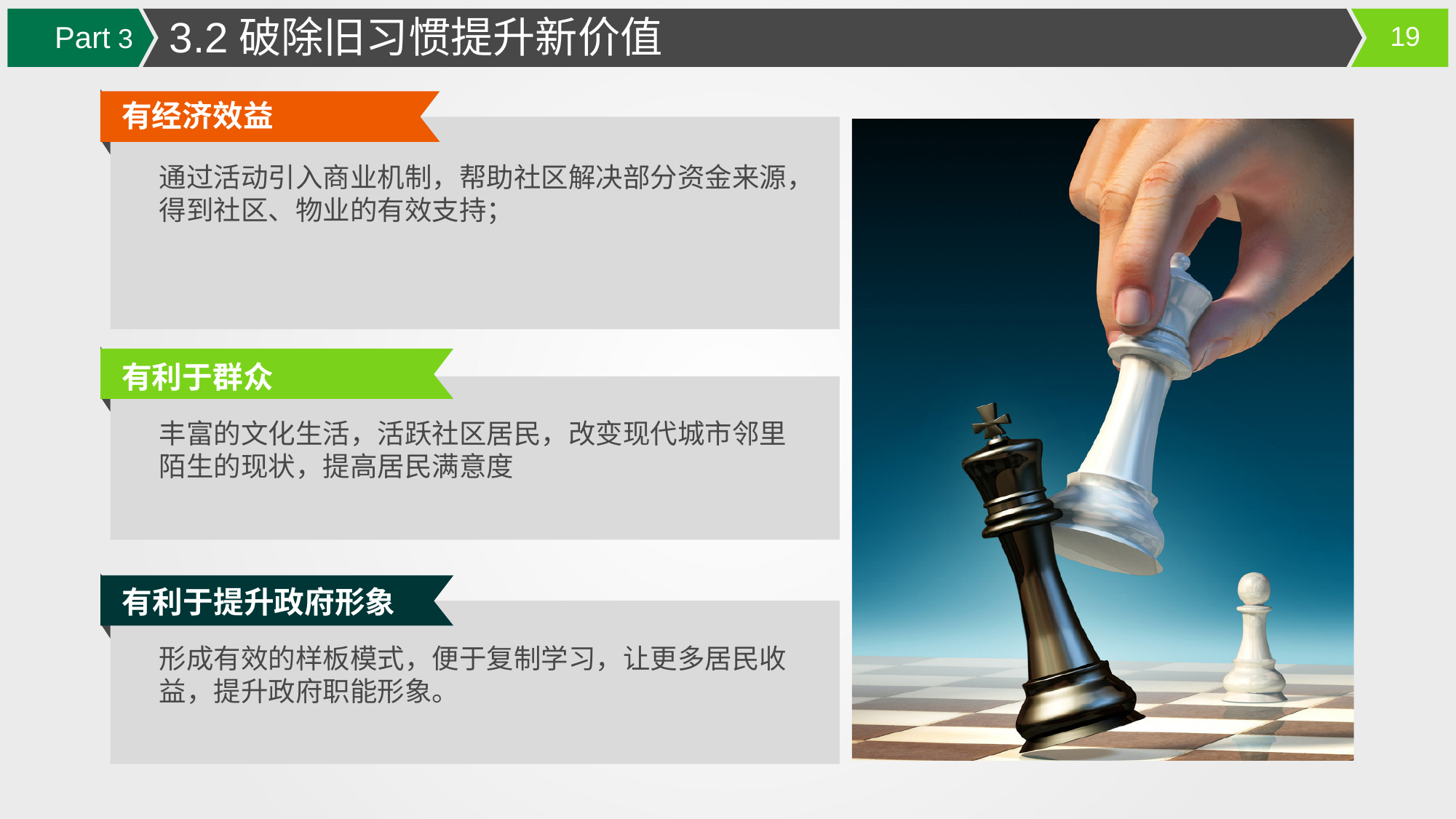

3.2破除旧习惯提升新价值
Part 3

有经济效益

通过活动引入商业机制，帮助社区解决部分资金来源，得到社区、物业的有效支持；

有利于群众

丰富的文化生活，活跃社区居民，改变现代城市邻里陌生的现状，提高居民满意度

有利于提升政府形象

形成有效的样板模式，便于复制学习，让更多居民收益，提升政府职能形象。